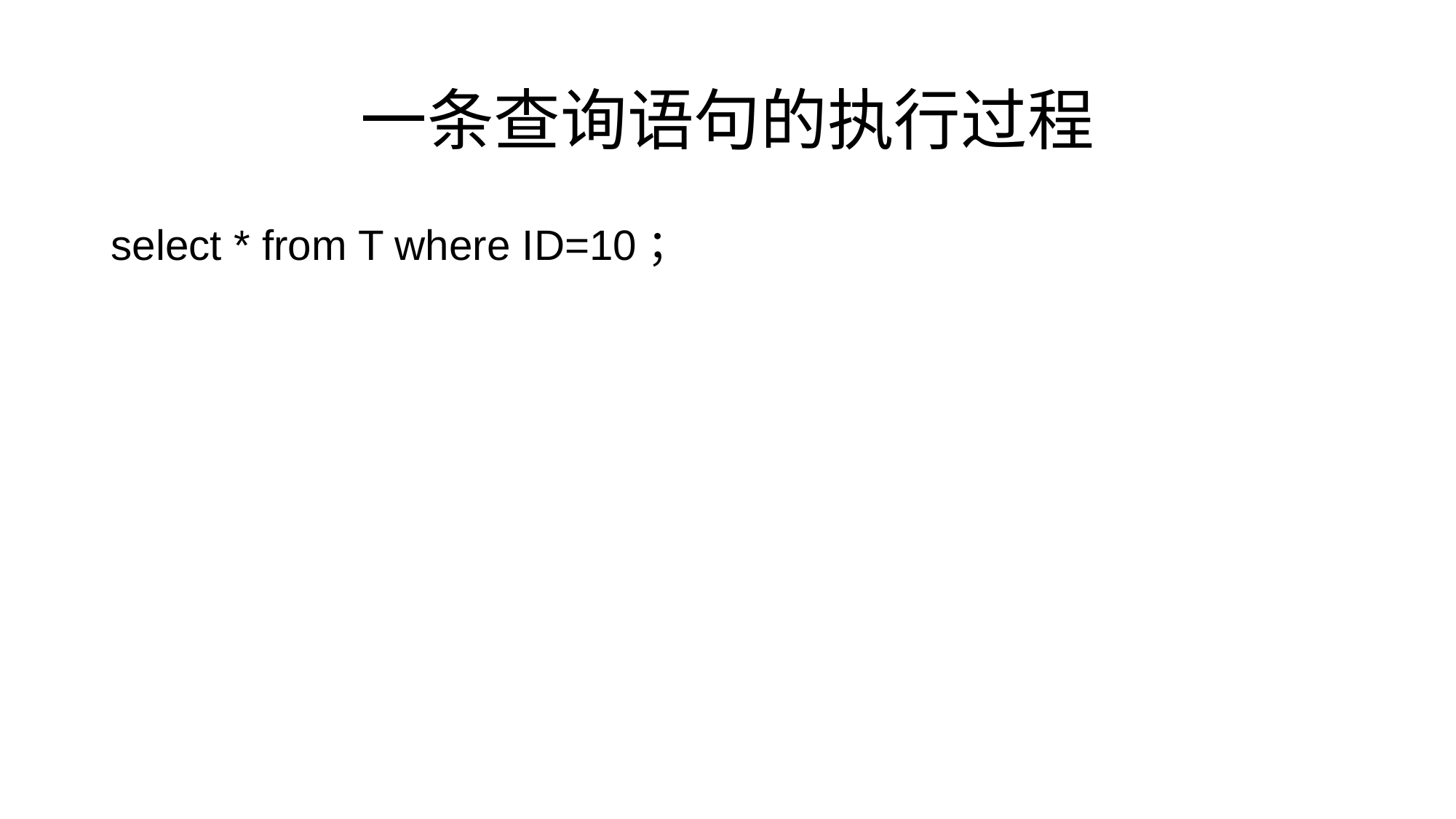

# 一条查询语句的执行过程
select * from T where ID=10；